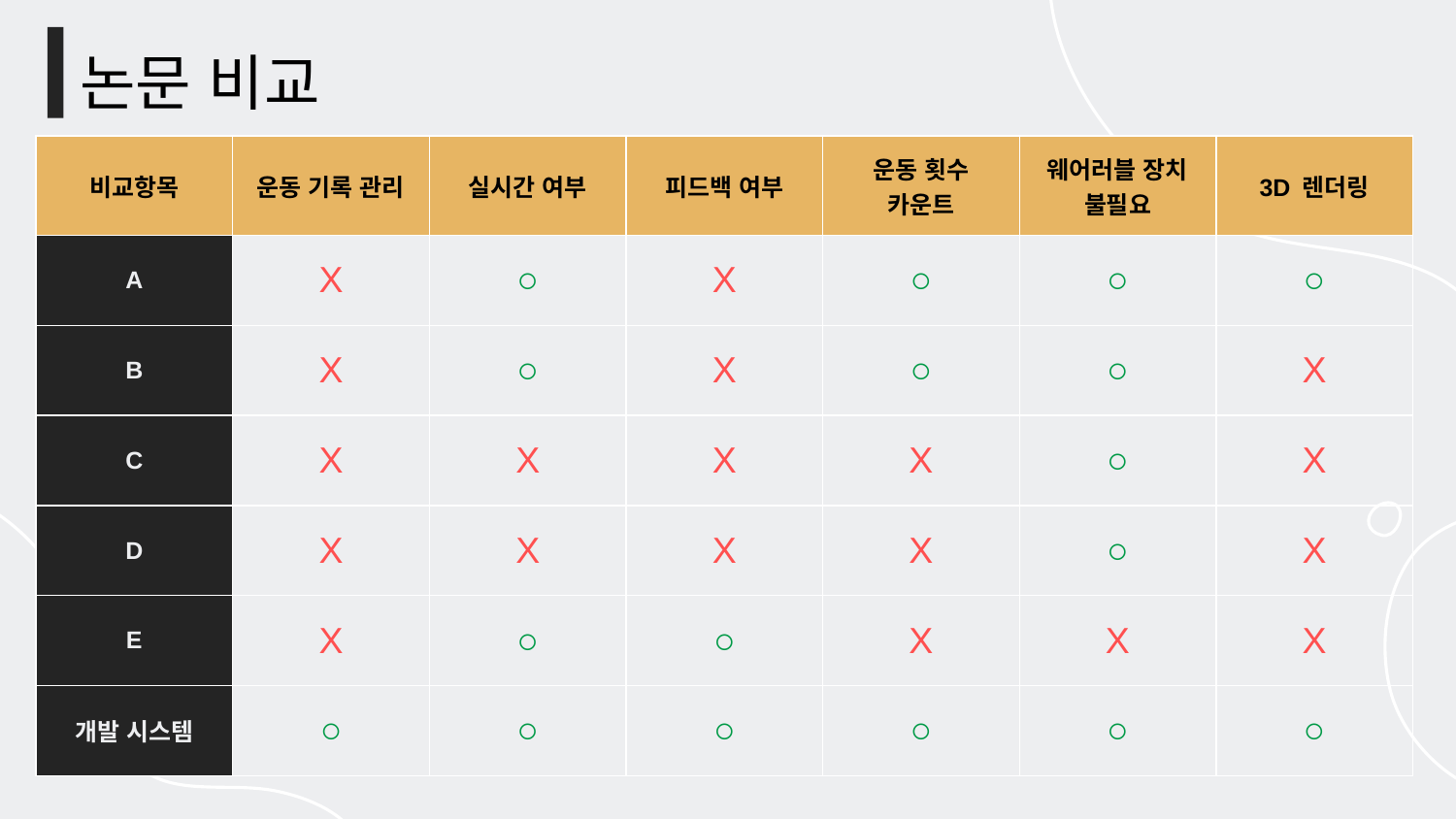

논문 비교
| 비교항목 | 운동 기록 관리 | 실시간 여부 | 피드백 여부 | 운동 횟수 카운트 | 웨어러블 장치 불필요 | 3D 렌더링 |
| --- | --- | --- | --- | --- | --- | --- |
| A | X | ○ | X | ○ | ○ | ○ |
| B | X | ○ | X | ○ | ○ | X |
| C | X | X | X | X | ○ | X |
| D | X | X | X | X | ○ | X |
| E | X | ○ | ○ | X | X | X |
| 개발 시스템 | ○ | ○ | ○ | ○ | ○ | ○ |